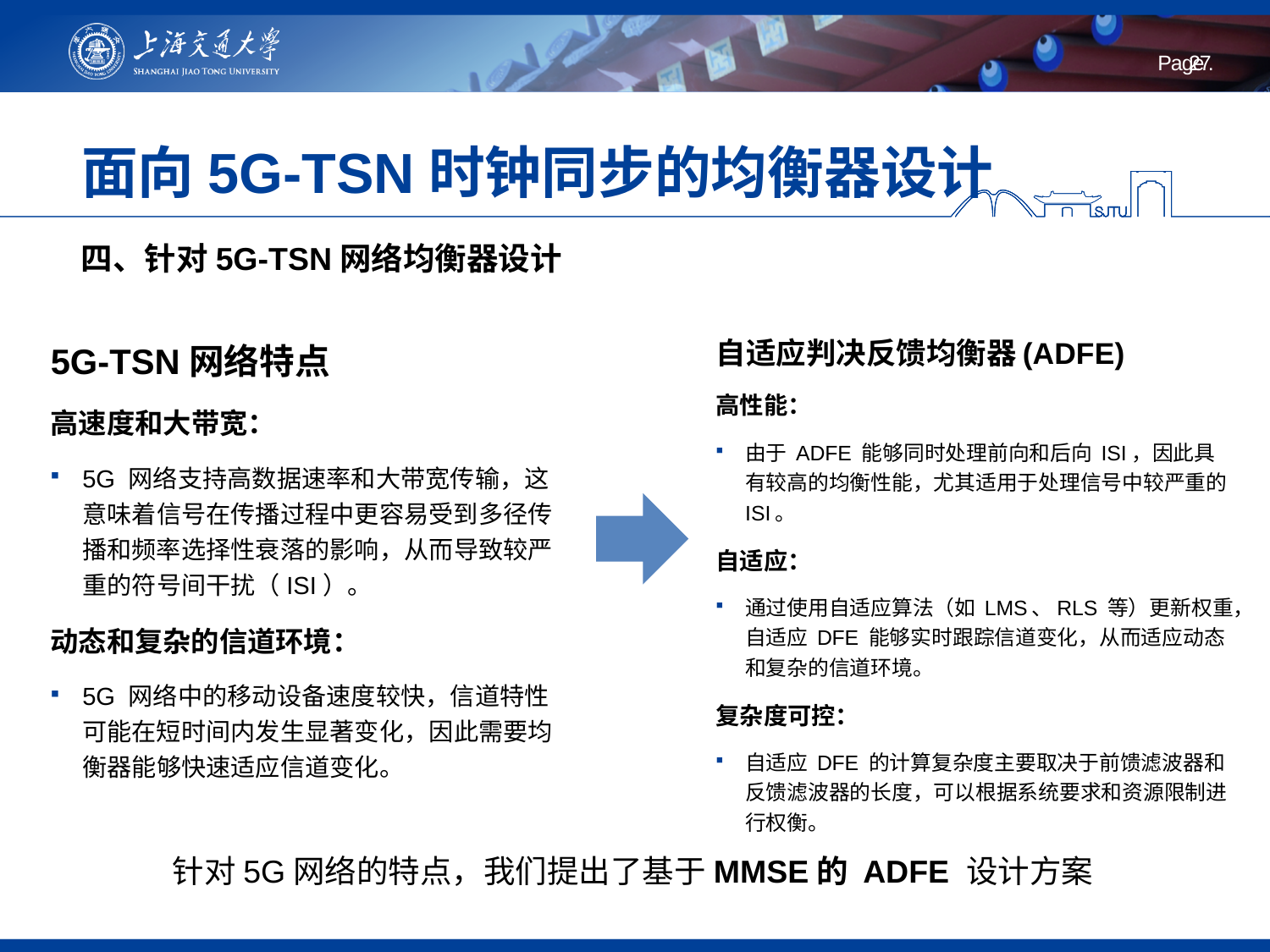

# 面向5G-TSN时钟同步的均衡器设计
四、针对5G-TSN网络均衡器设计
自适应判决反馈均衡器(ADFE)
高性能：
由于 ADFE 能够同时处理前向和后向 ISI，因此具有较高的均衡性能，尤其适用于处理信号中较严重的 ISI。
自适应：
通过使用自适应算法（如 LMS、RLS 等）更新权重，自适应 DFE 能够实时跟踪信道变化，从而适应动态和复杂的信道环境。
复杂度可控：
自适应 DFE 的计算复杂度主要取决于前馈滤波器和反馈滤波器的长度，可以根据系统要求和资源限制进行权衡。
5G-TSN网络特点
高速度和大带宽：
5G 网络支持高数据速率和大带宽传输，这意味着信号在传播过程中更容易受到多径传播和频率选择性衰落的影响，从而导致较严重的符号间干扰（ISI）。
动态和复杂的信道环境：
5G 网络中的移动设备速度较快，信道特性可能在短时间内发生显著变化，因此需要均衡器能够快速适应信道变化。

针对5G网络的特点，我们提出了基于MMSE的 ADFE 设计方案